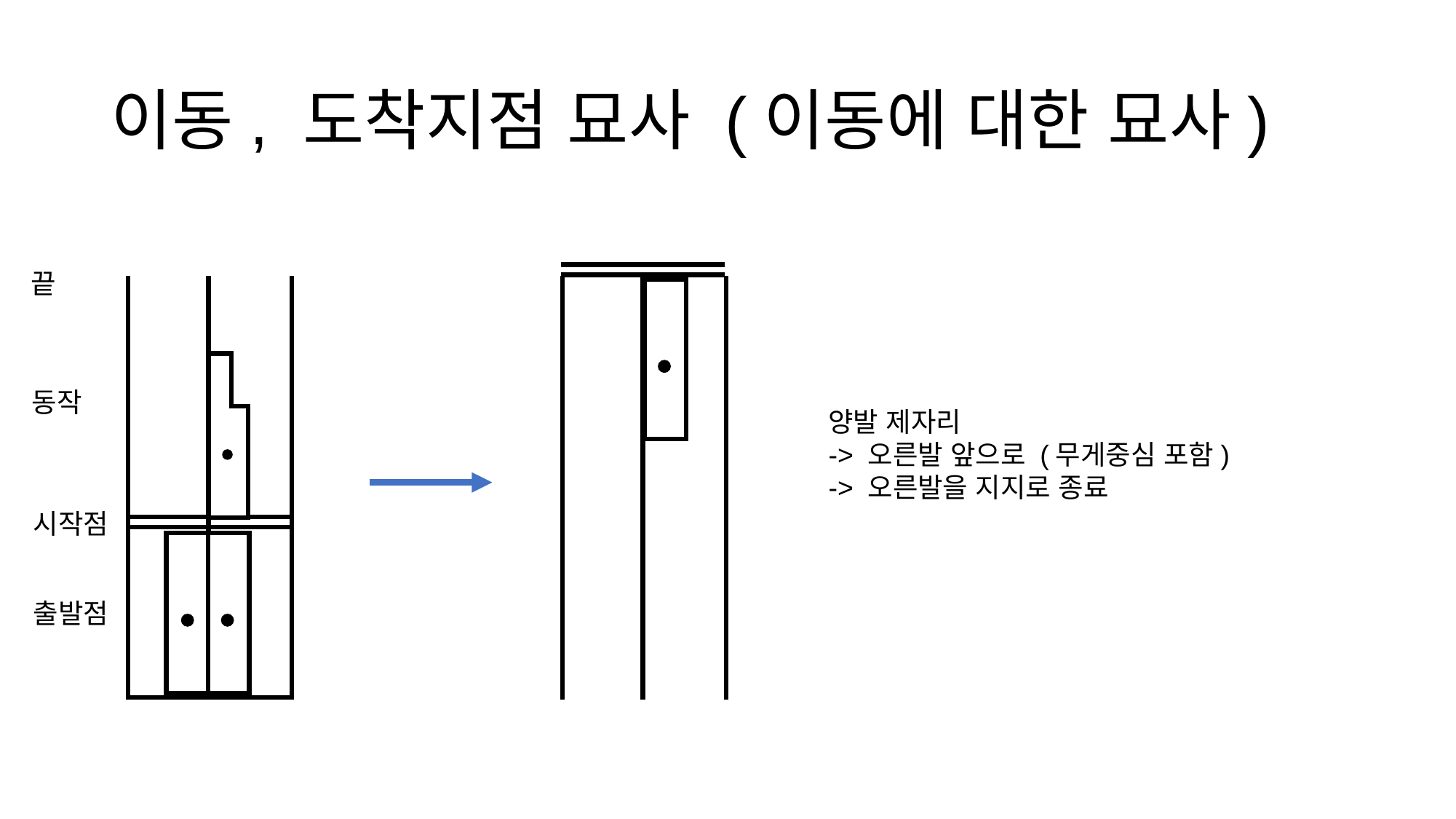

# 이동, 도착지점 묘사 (이동에 대한 묘사)
끝

동작
양발 제자리
-> 오른발 앞으로 (무게중심 포함)
-> 오른발을 지지로 종료
시작점

출발점